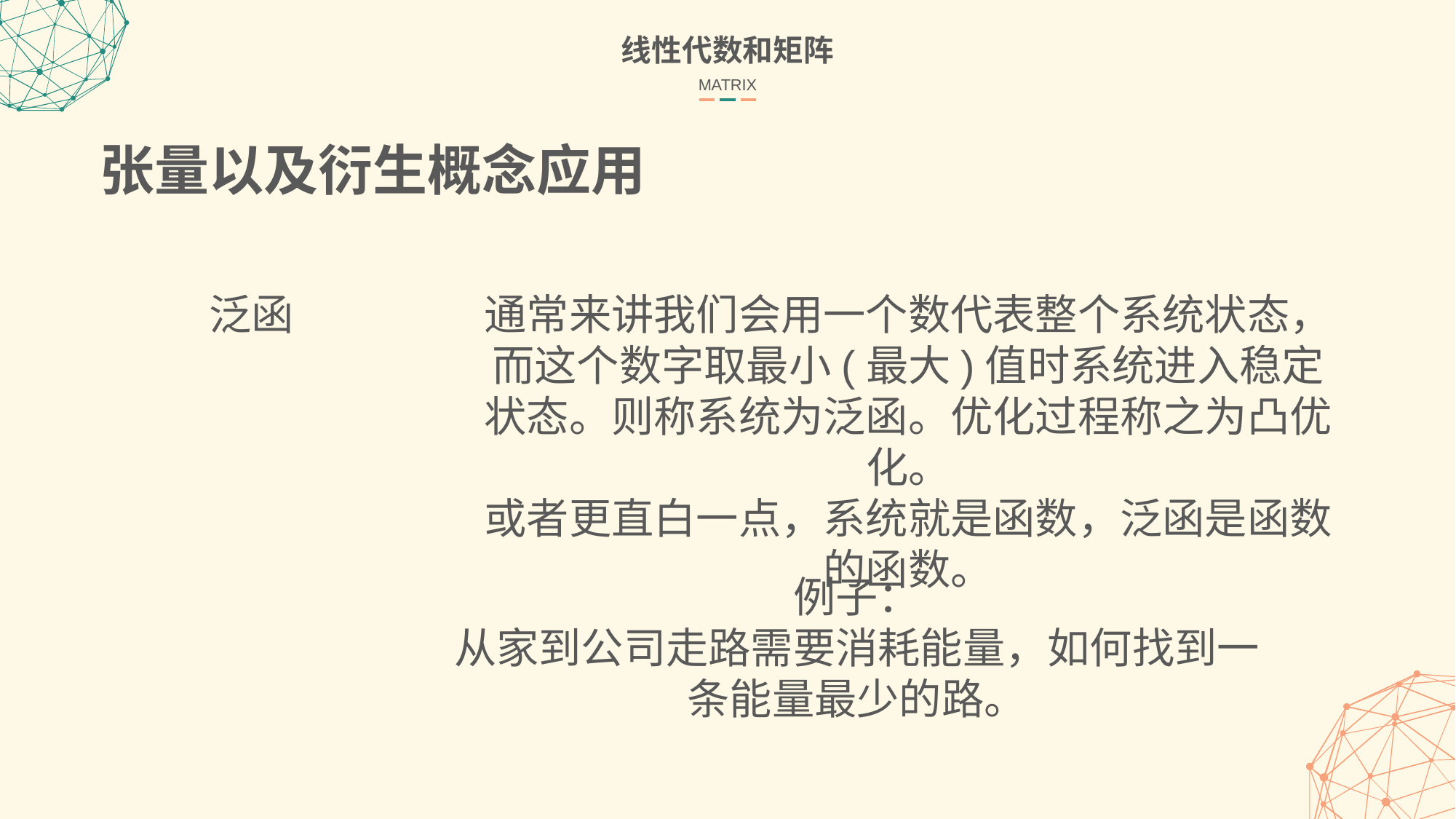

线性代数和矩阵
MATRIX
张量以及衍生概念应用
泛函
通常来讲我们会用一个数代表整个系统状态，而这个数字取最小(最大)值时系统进入稳定状态。则称系统为泛函。优化过程称之为凸优化。
或者更直白一点，系统就是函数，泛函是函数的函数。
例子：
从家到公司走路需要消耗能量，如何找到一条能量最少的路。